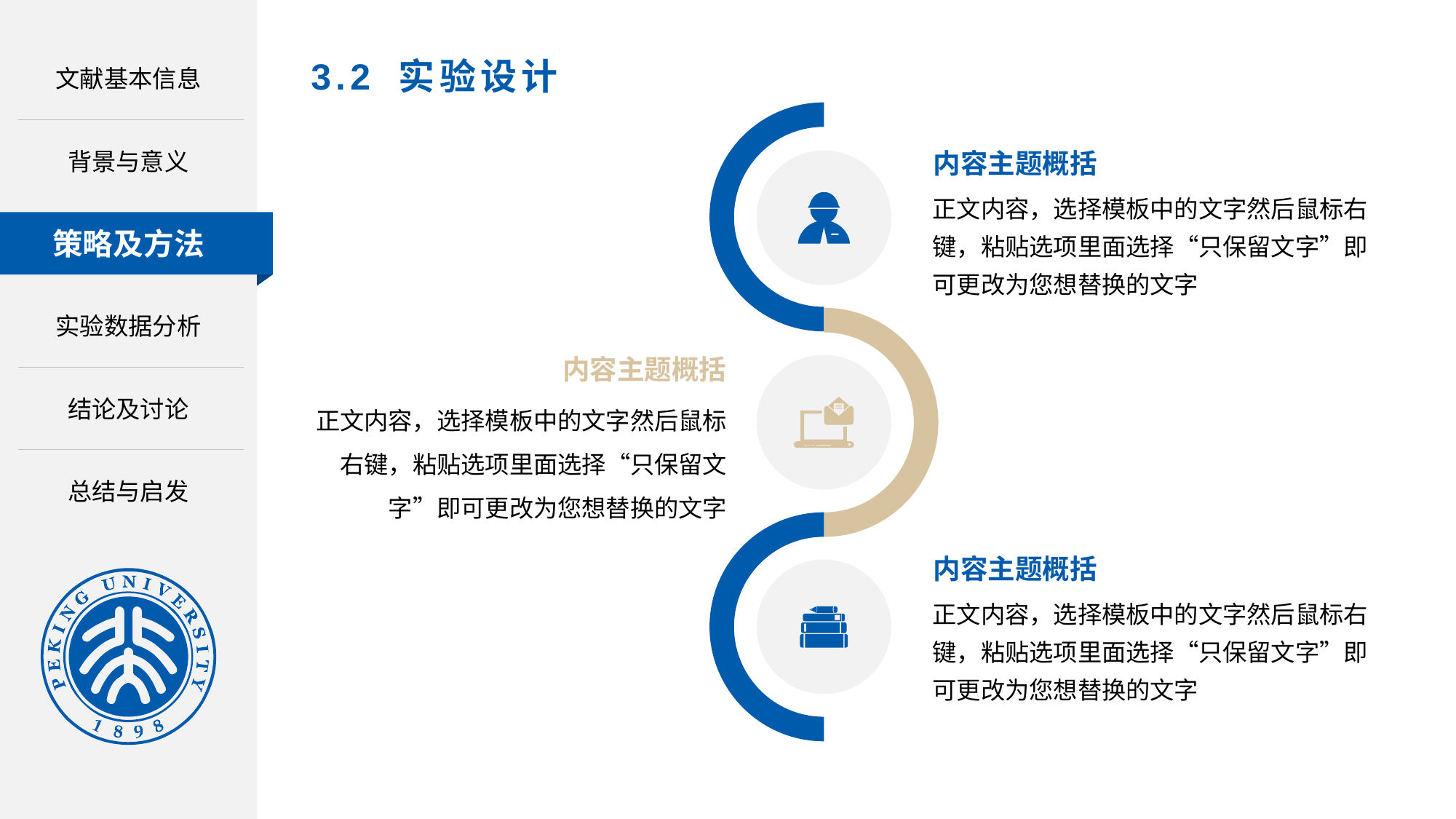

文献基本信息
# 3.2 实验设计

背景与意义
内容主题概括
正文内容，选择模板中的文字然后鼠标右键，粘贴选项里面选择“只保留文字”即可更改为您想替换的文字

策略及方法
实验数据分析
内容主题概括
结论及讨论
正文内容，选择模板中的文字然后鼠标右键，粘贴选项里面选择“只保留文字”即可更改为您想替换的文字
总结与启发
内容主题概括
正文内容，选择模板中的文字然后鼠标右键，粘贴选项里面选择“只保留文字”即可更改为您想替换的文字